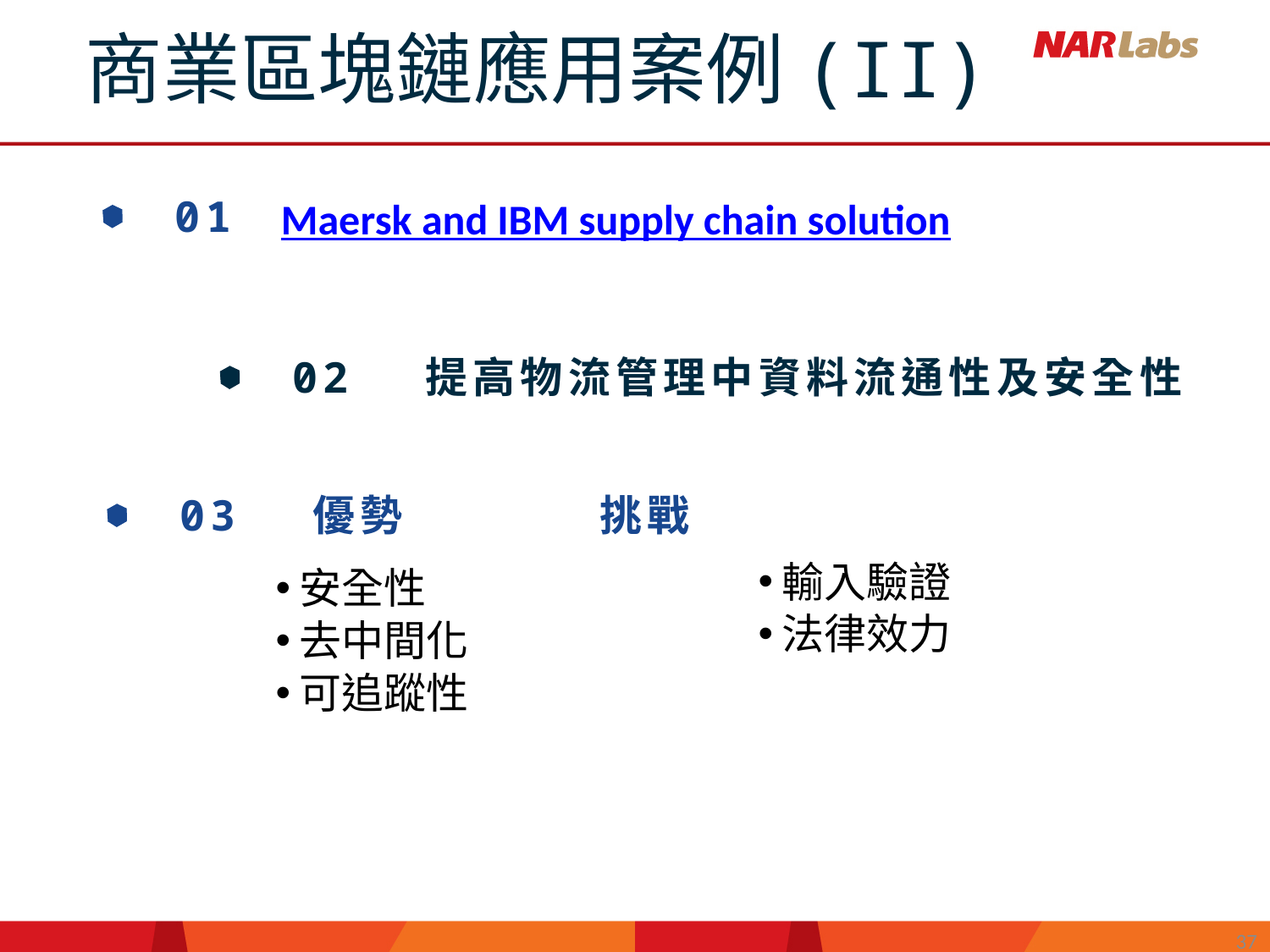

商業區塊鏈應用案例(II)
01
Maersk and IBM supply chain solution

02  提高物流管理中資料流通性及安全性

03  優勢             挑戰

輸入驗證
法律效力

安全性
去中間化
可追蹤性
37